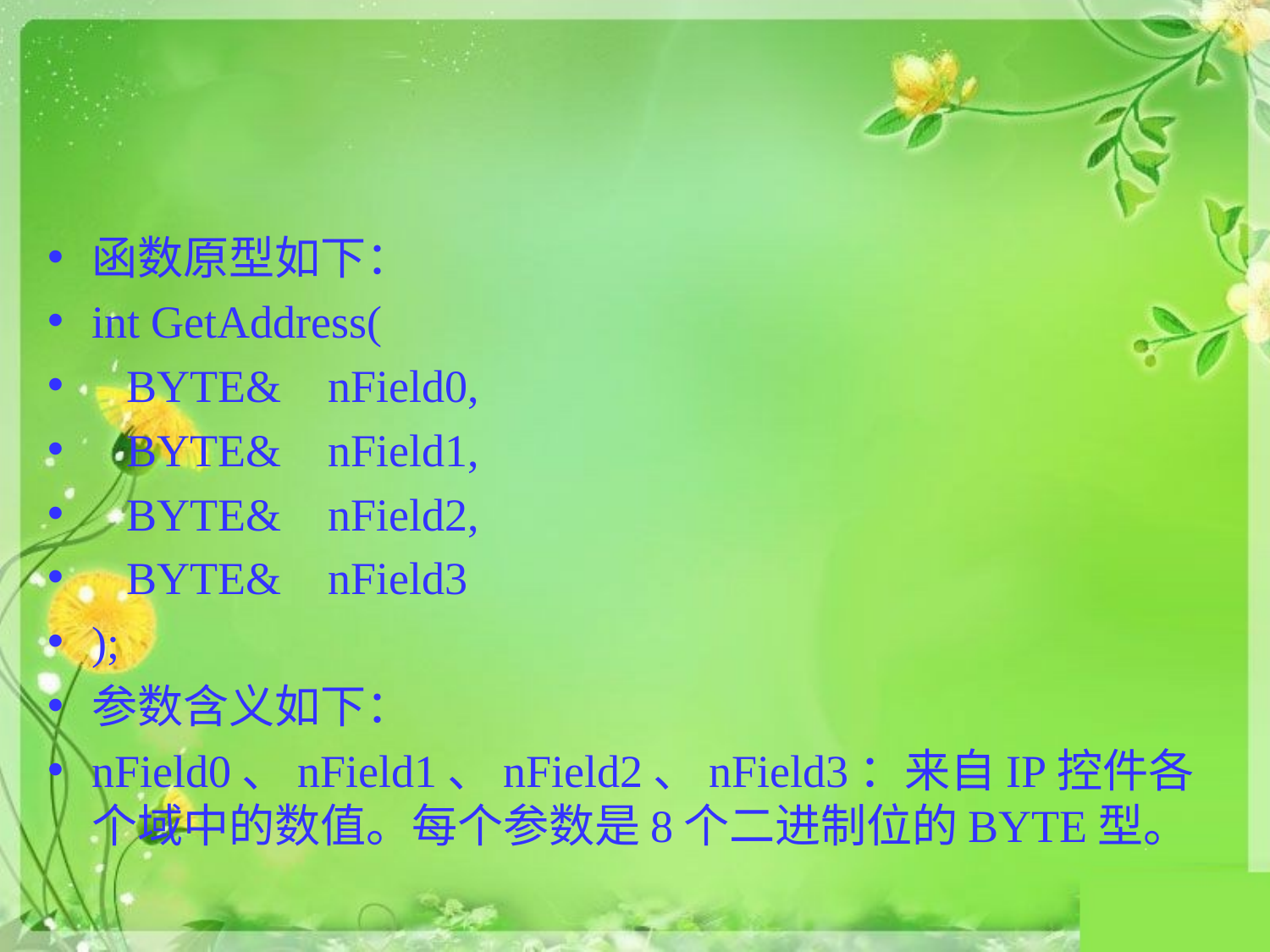

#
函数原型如下：
int GetAddress(
   BYTE& 	nField0,
   BYTE& 	nField1,
   BYTE& 	nField2,
   BYTE& 	nField3
);
参数含义如下：
nField0、nField1、nField2、nField3：来自IP控件各个域中的数值。每个参数是8个二进制位的BYTE型。